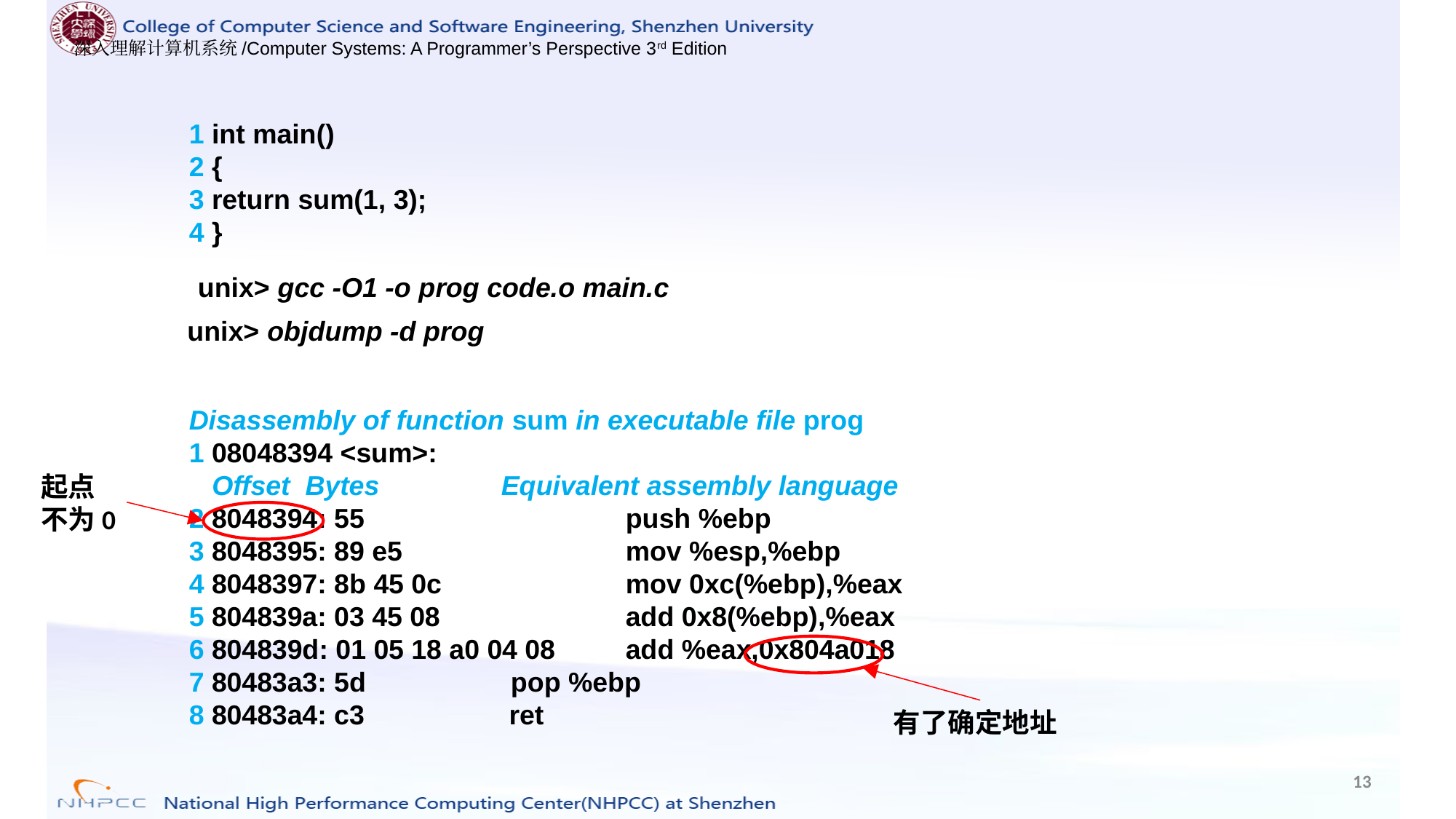

1 int main()
2 {
3 return sum(1, 3);
4 }
unix> gcc -O1 -o prog code.o main.c
unix> objdump -d prog
Disassembly of function sum in executable file prog
1 08048394 <sum>:
   Offset  Bytes                Equivalent assembly language
2 8048394: 55 			push %ebp
3 8048395: 89 e5 		mov %esp,%ebp
4 8048397: 8b 45 0c 		mov 0xc(%ebp),%eax
5 804839a: 03 45 08 		add 0x8(%ebp),%eax
6 804839d: 01 05 18 a0 04 08 	add %eax,0x804a018
7 80483a3: 5d                   pop %ebp
8 80483a4: c3                   ret
起点不为0

有了确定地址
13